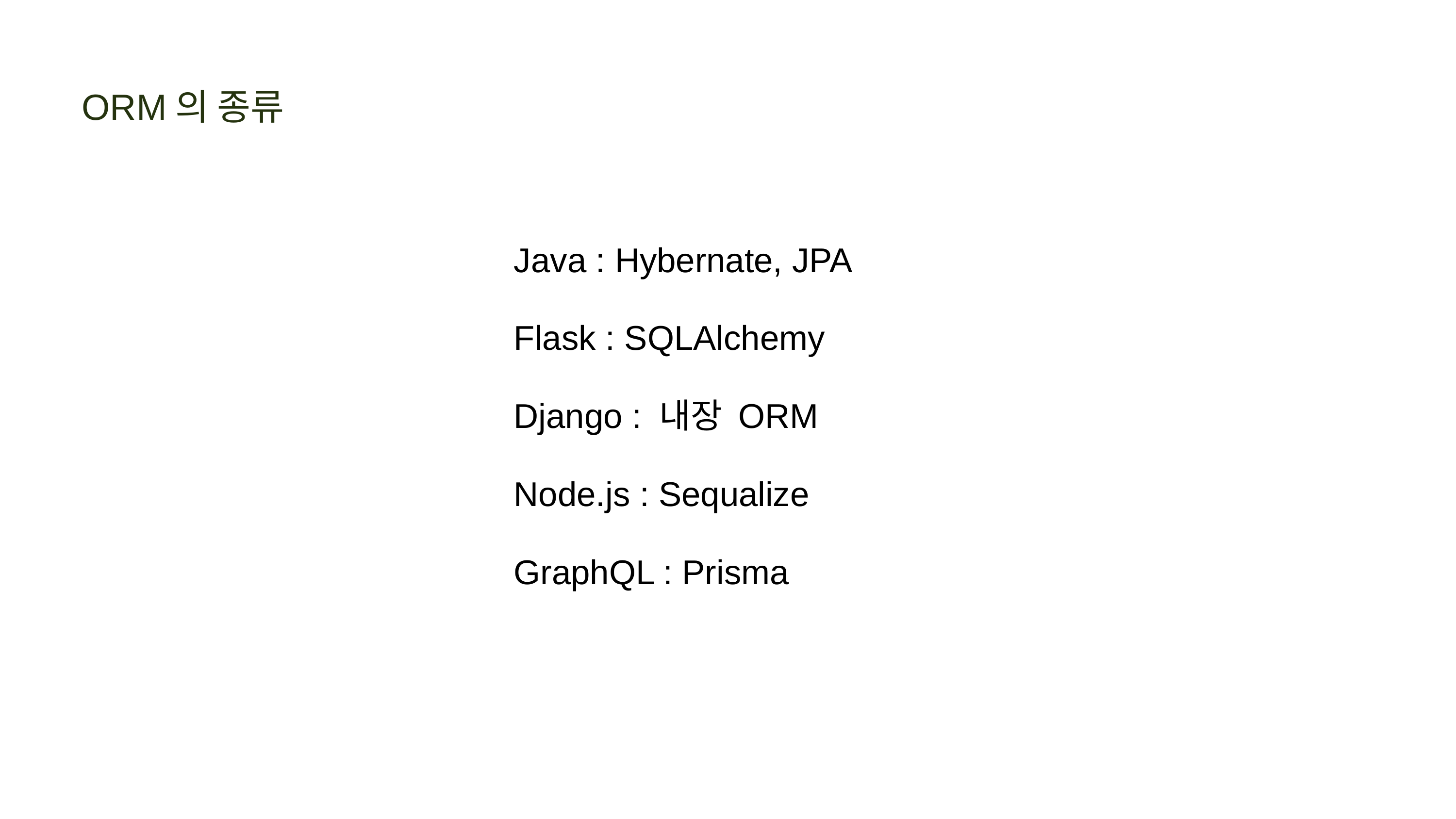

ORM의 종류
Java : Hybernate, JPA
Flask : SQLAlchemy
Django : 내장 ORM
Node.js : Sequalize
GraphQL : Prisma